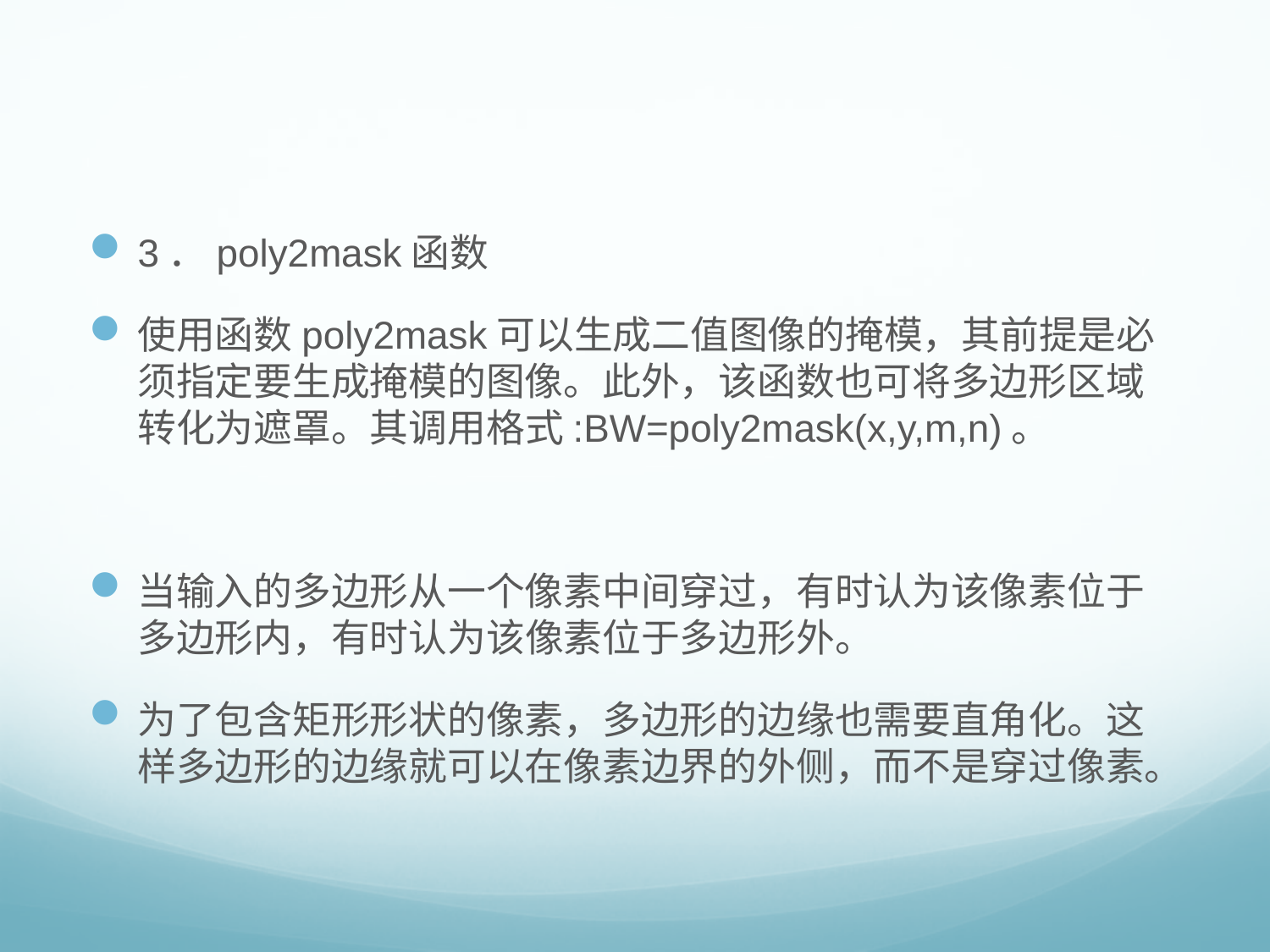

#
3．poly2mask函数
使用函数poly2mask可以生成二值图像的掩模，其前提是必须指定要生成掩模的图像。此外，该函数也可将多边形区域转化为遮罩。其调用格式:BW=poly2mask(x,y,m,n)。

当输入的多边形从一个像素中间穿过，有时认为该像素位于多边形内，有时认为该像素位于多边形外。
为了包含矩形形状的像素，多边形的边缘也需要直角化。这样多边形的边缘就可以在像素边界的外侧，而不是穿过像素。